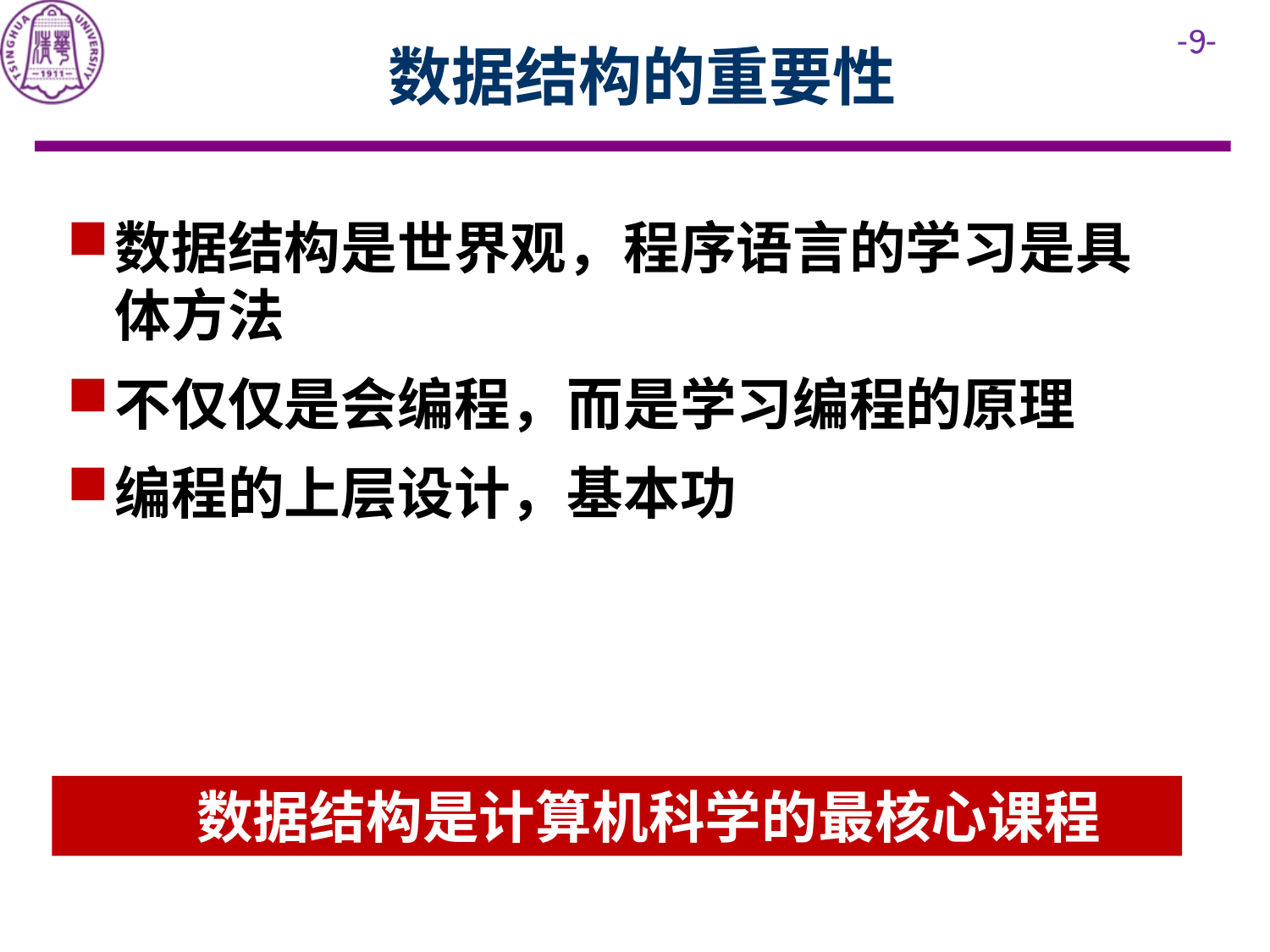

# 数据结构的重要性
数据结构是世界观，程序语言的学习是具体方法
不仅仅是会编程，而是学习编程的原理
编程的上层设计，基本功
数据结构是计算机科学的最核心课程